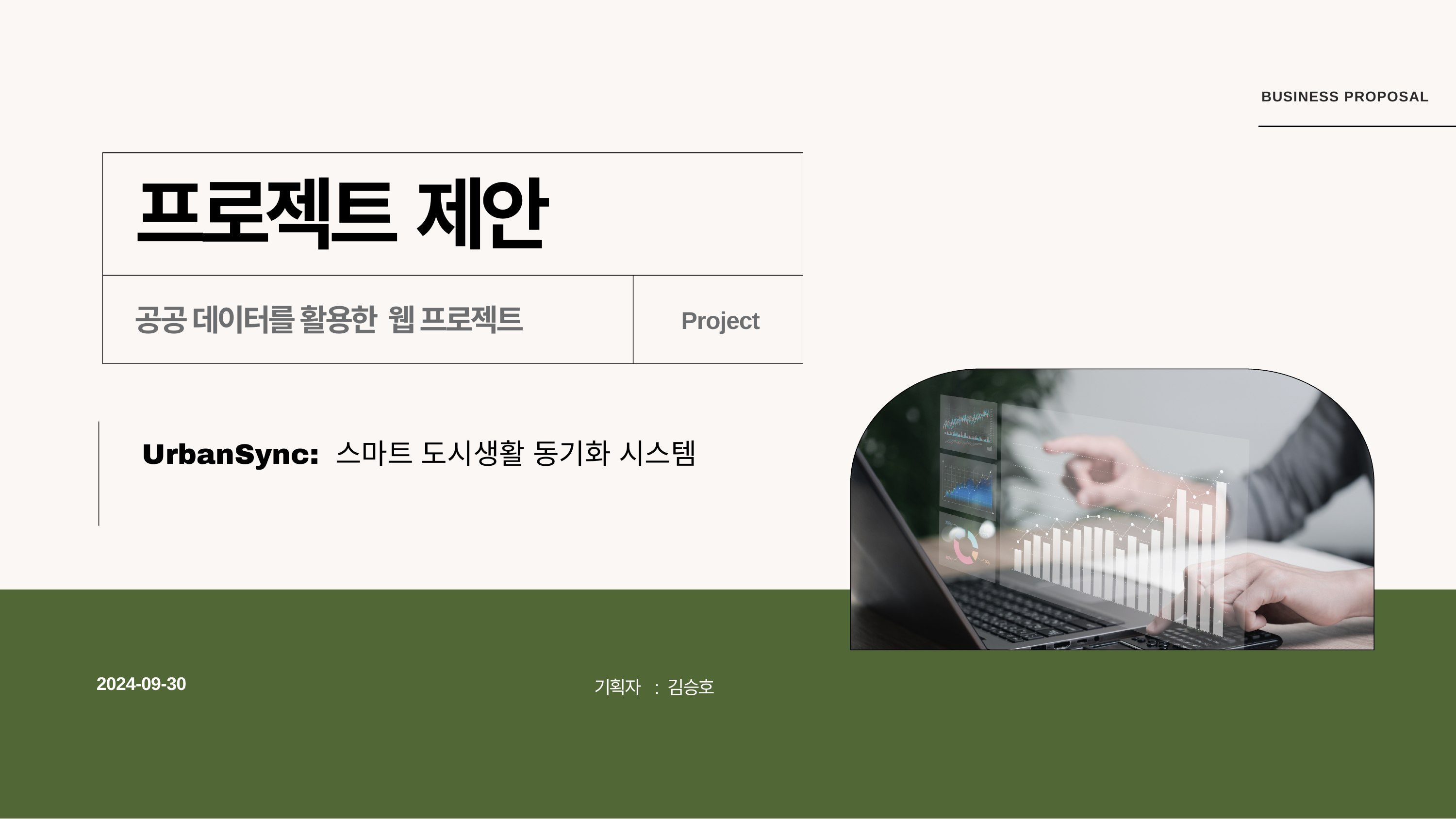

BUSINESS PROPOSAL

프로젝트  제안

공공 데이터를 활용한  웹 프로젝트
Project

UrbanSync: 스마트 도시생활 동기화 시스템

2024-09-30
기획자  : 김승호